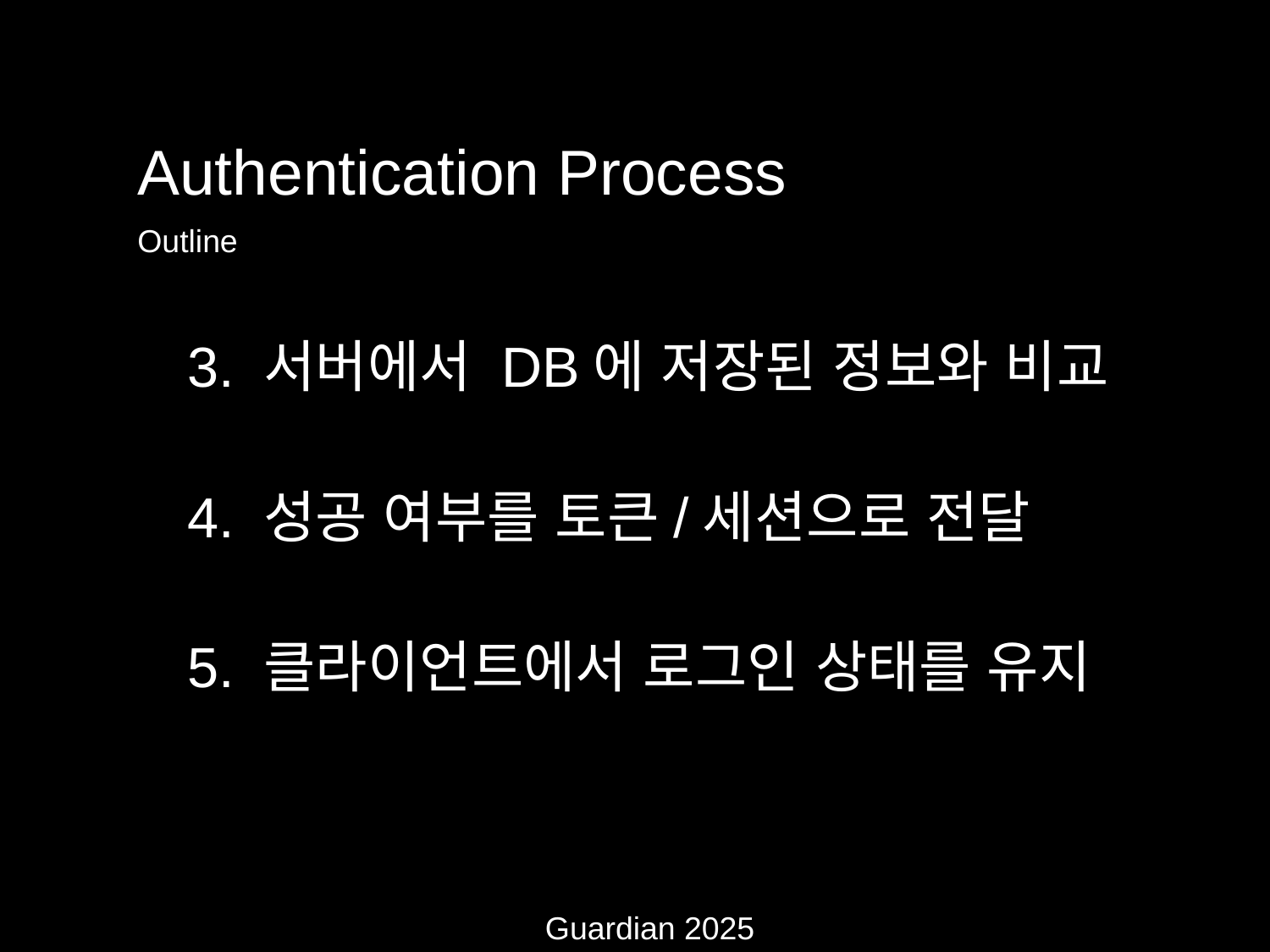

Authentication Process
Outline
3. 서버에서 DB에 저장된 정보와 비교
4. 성공 여부를 토큰/세션으로 전달
5. 클라이언트에서 로그인 상태를 유지